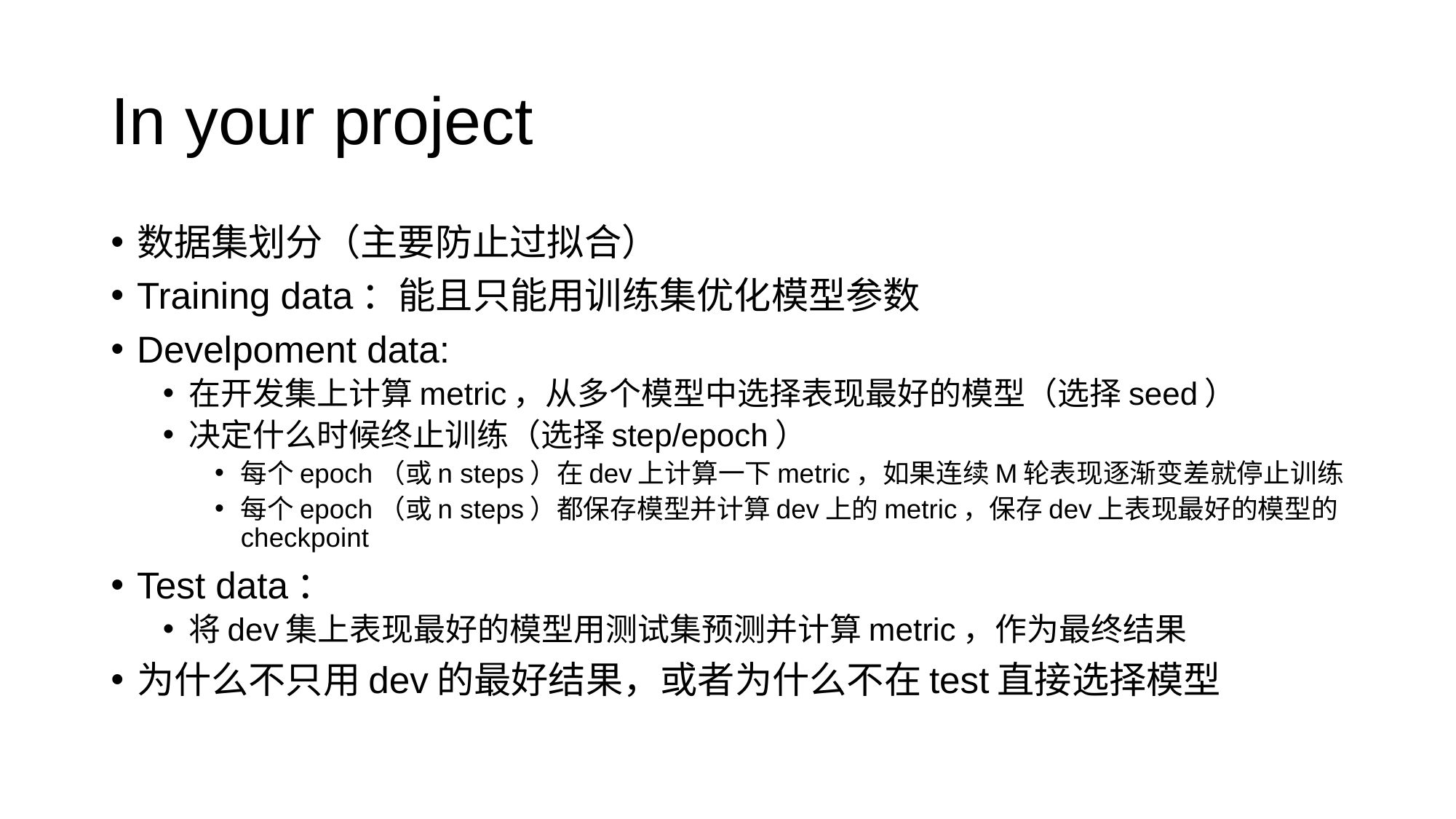

# In your project
数据集划分（主要防止过拟合）
Training data：能且只能用训练集优化模型参数
Develpoment data:
在开发集上计算metric，从多个模型中选择表现最好的模型（选择seed）
决定什么时候终止训练（选择step/epoch）
每个epoch（或n steps）在dev上计算一下metric，如果连续M轮表现逐渐变差就停止训练
每个epoch（或n steps）都保存模型并计算dev上的metric，保存dev上表现最好的模型的checkpoint
Test data：
将dev集上表现最好的模型用测试集预测并计算metric，作为最终结果
为什么不只用dev的最好结果，或者为什么不在test直接选择模型